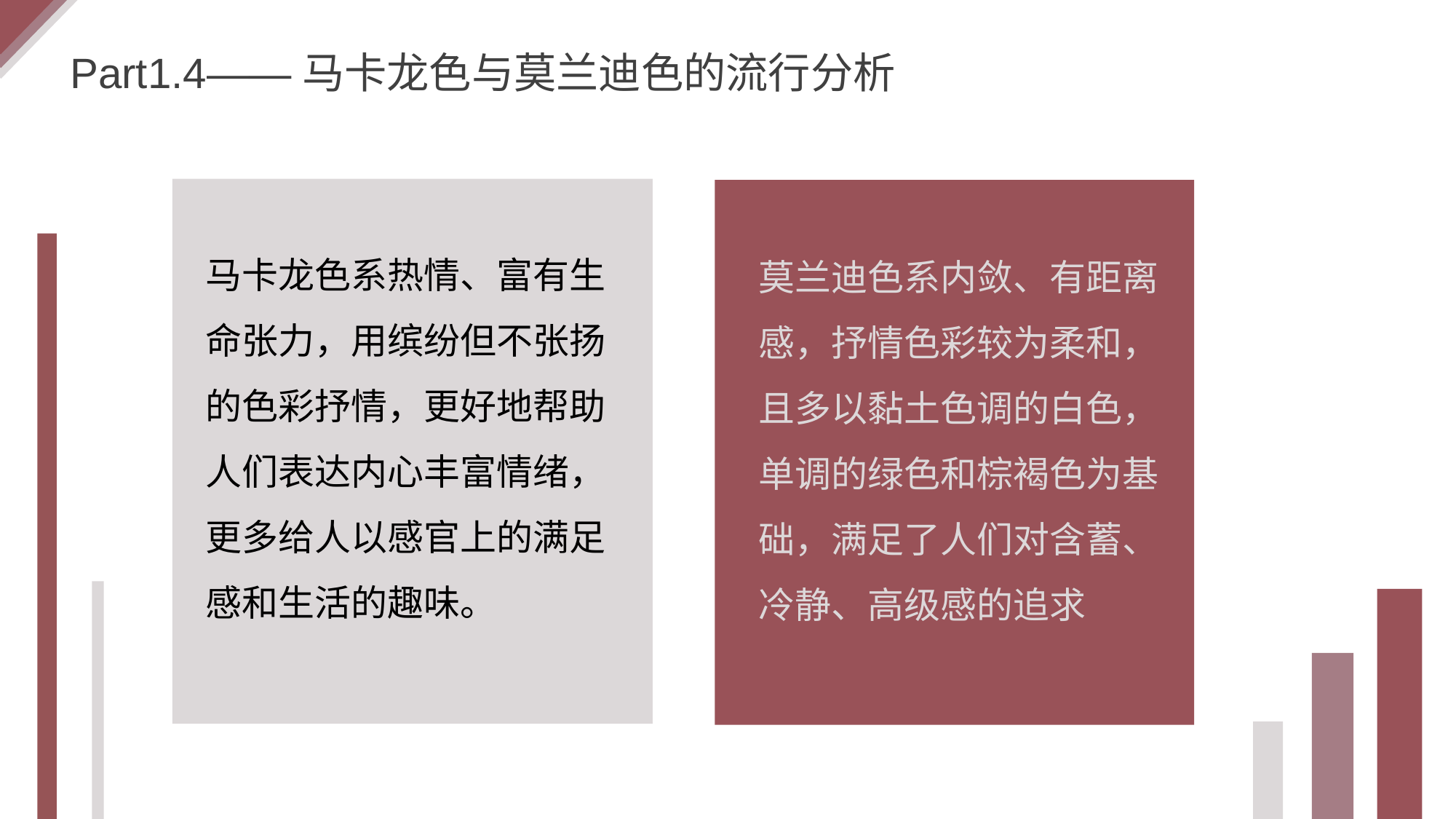

Part1.4——马卡龙色与莫兰迪色的流行分析

马卡龙色系热情、富有生命张力，用缤纷但不张扬的色彩抒情，更好地帮助人们表达内心丰富情绪，更多给人以感官上的满足感和生活的趣味。
莫兰迪色系内敛、有距离感，抒情色彩较为柔和，且多以黏土色调的白色，单调的绿色和棕褐色为基础，满足了人们对含蓄、冷静、高级感的追求